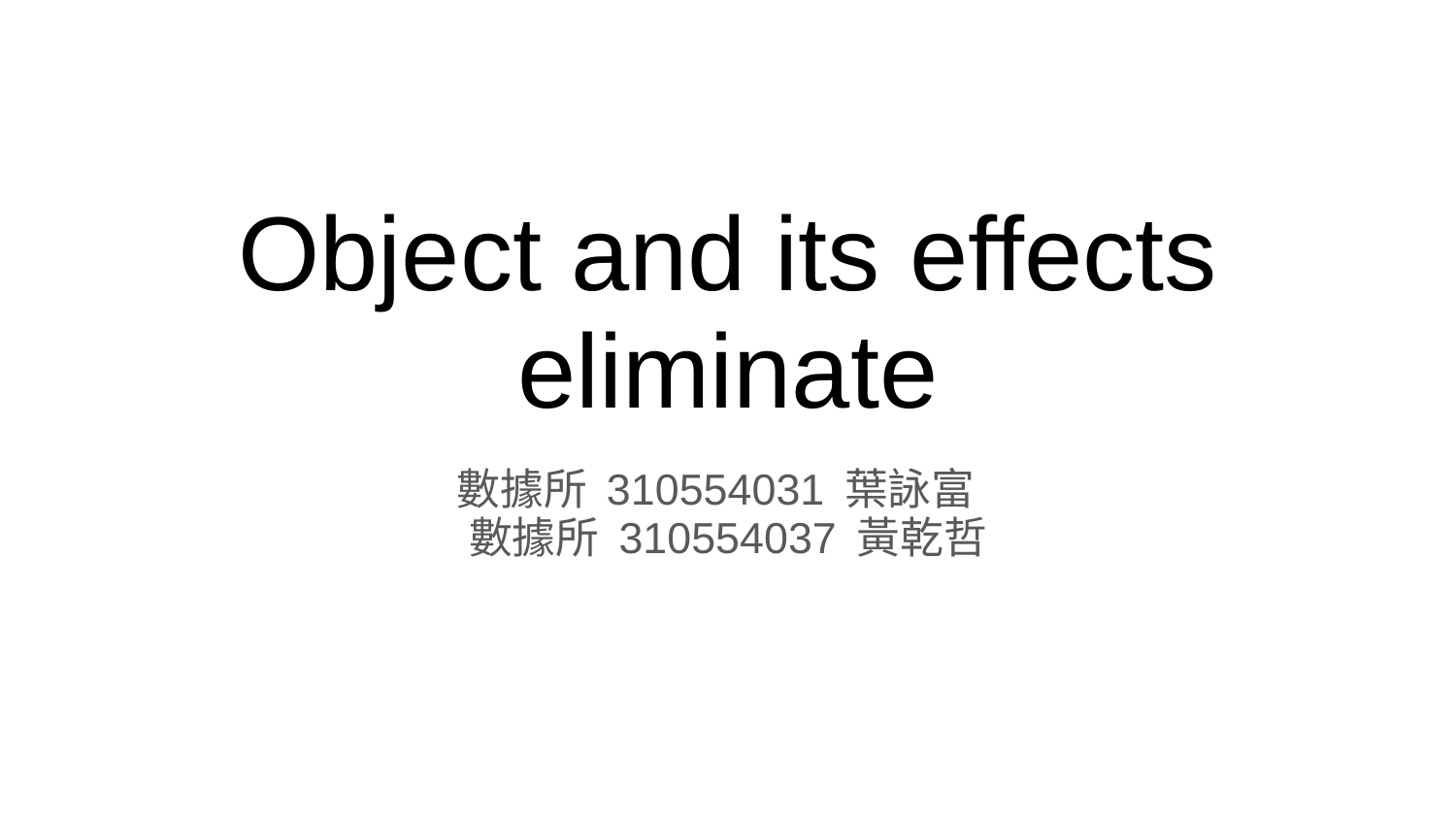

# Object and its effects eliminate
數據所 310554031 葉詠富
數據所 310554037 黃乾哲